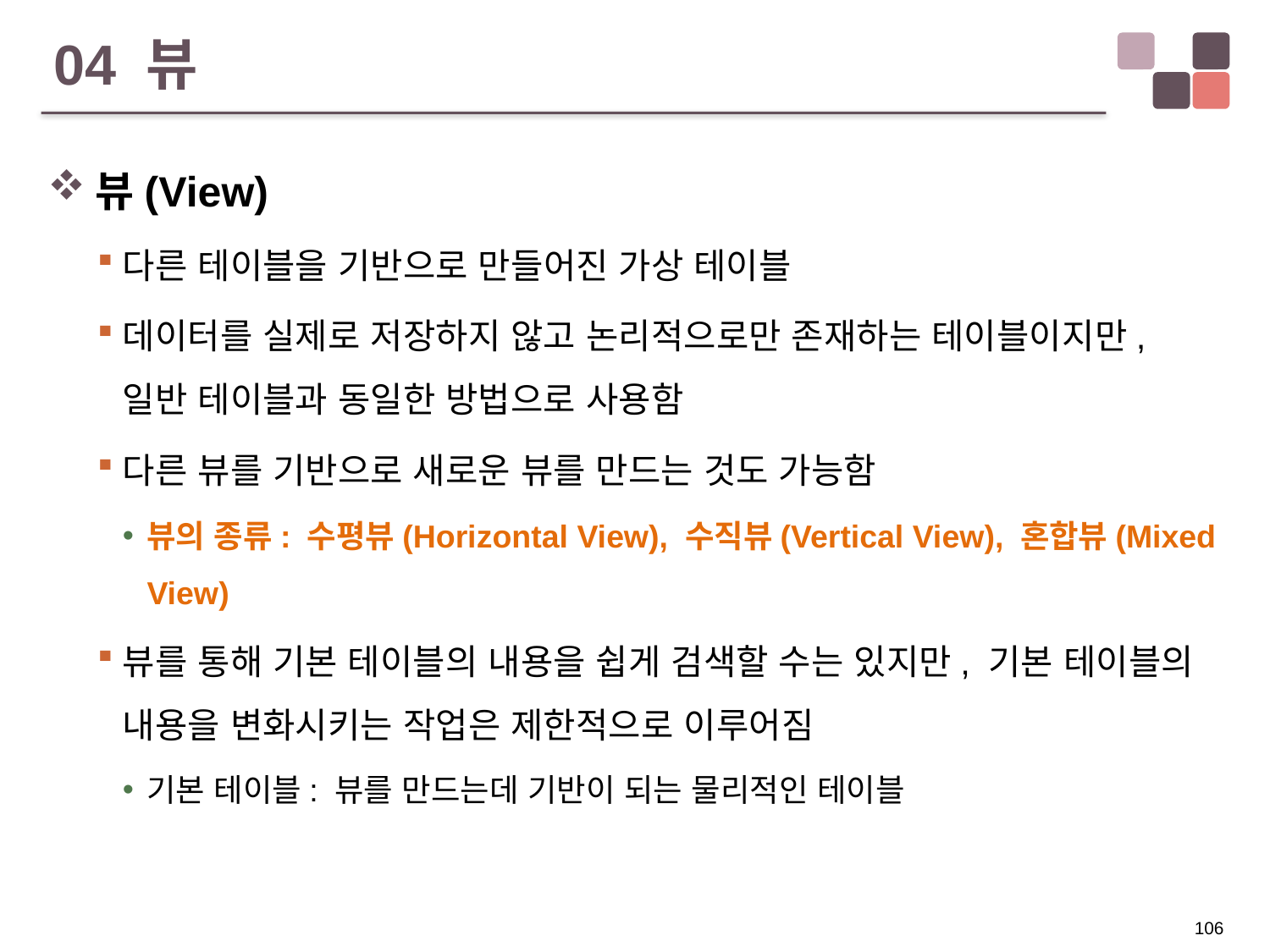

# 04 뷰
뷰(View)
다른 테이블을 기반으로 만들어진 가상 테이블
데이터를 실제로 저장하지 않고 논리적으로만 존재하는 테이블이지만,
일반 테이블과 동일한 방법으로 사용함
다른 뷰를 기반으로 새로운 뷰를 만드는 것도 가능함
뷰의 종류: 수평뷰(Horizontal View), 수직뷰(Vertical View), 혼합뷰(Mixed View)
뷰를 통해 기본 테이블의 내용을 쉽게 검색할 수는 있지만, 기본 테이블의 내용을 변화시키는 작업은 제한적으로 이루어짐
기본 테이블: 뷰를 만드는데 기반이 되는 물리적인 테이블